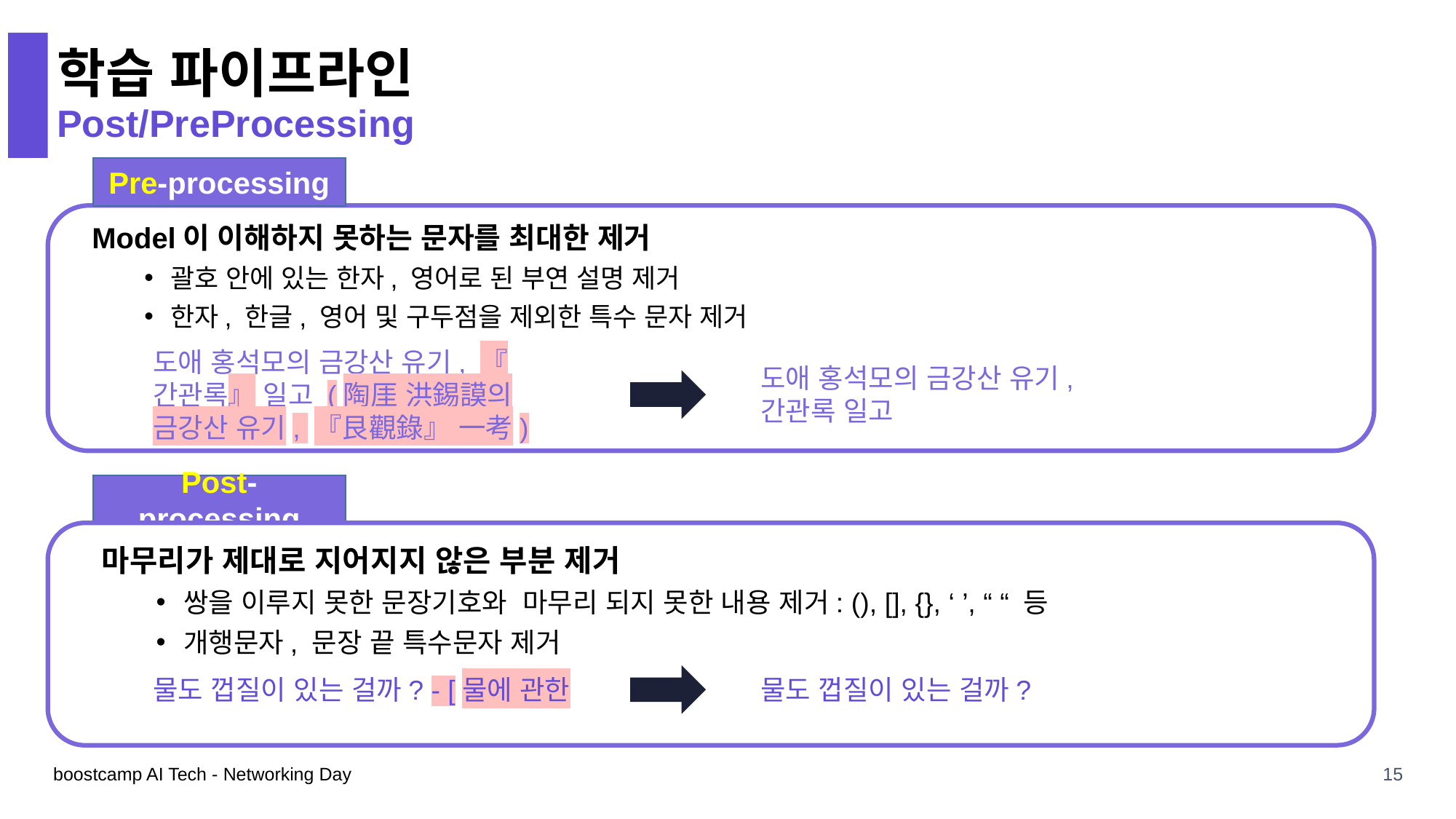

학습 파이프라인
Post/PreProcessing
Pre-processing

Model이 이해하지 못하는 문자를 최대한 제거
괄호 안에 있는 한자, 영어로 된 부연 설명 제거
한자, 한글, 영어 및 구두점을 제외한 특수 문자 제거

도애 홍석모의 금강산 유기, 『간관록』 일고 (陶厓 洪錫謨의 금강산 유기, 『艮觀錄』 一考)
도애 홍석모의 금강산 유기, 간관록 일고

Post-processing

마무리가 제대로 지어지지 않은 부분 제거
쌍을 이루지 못한 문장기호와  마무리 되지 못한 내용 제거: (), [], {}, ‘ ’, “ “ 등
개행문자, 문장 끝 특수문자 제거

물도 껍질이 있는 걸까? - [물에 관한
물도 껍질이 있는 걸까?
15